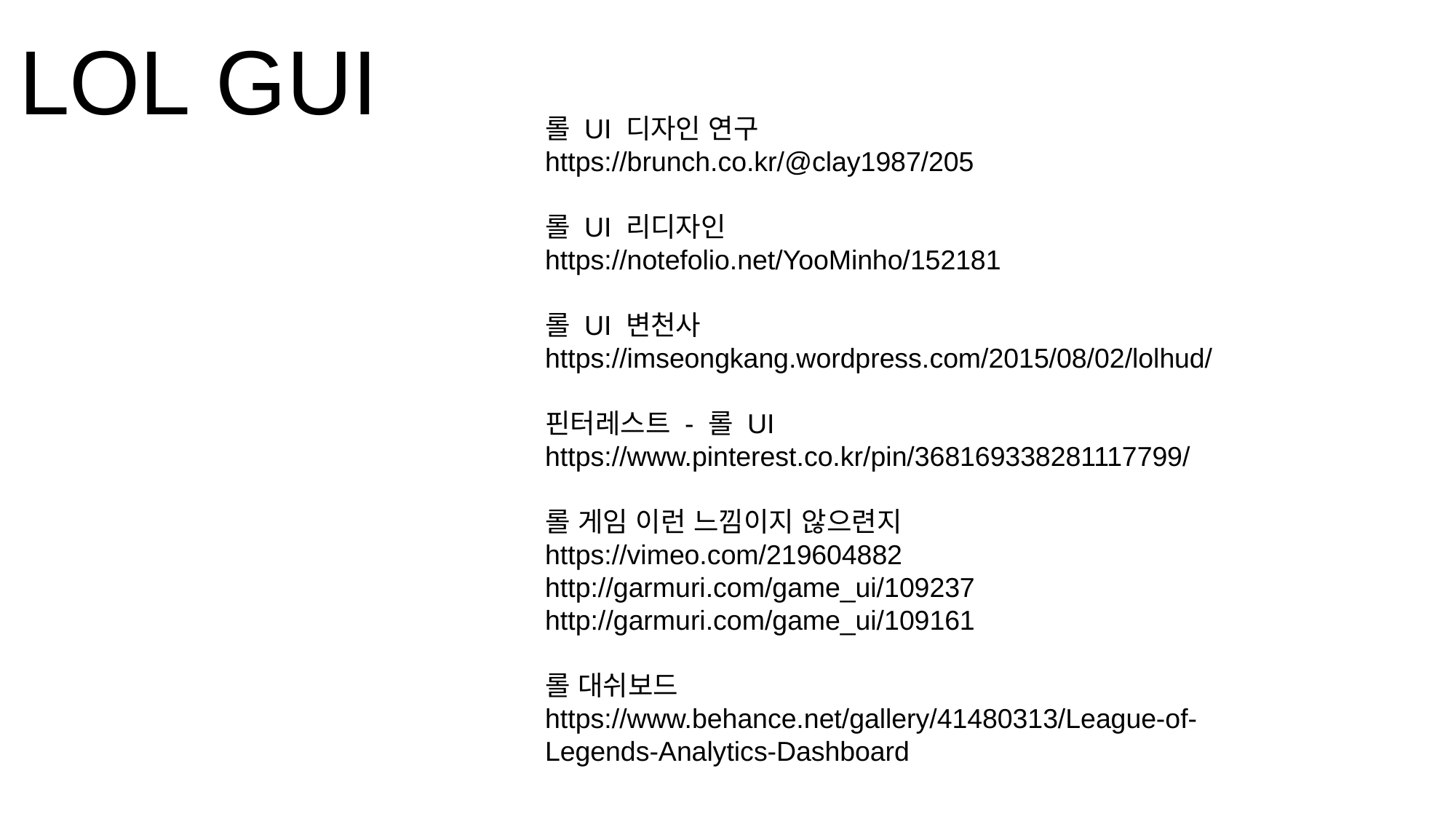

# LOL GUI
롤 UI 디자인 연구
https://brunch.co.kr/@clay1987/205

롤 UI 리디자인
https://notefolio.net/YooMinho/152181

롤 UI 변천사
https://imseongkang.wordpress.com/2015/08/02/lolhud/

핀터레스트 - 롤 UI
https://www.pinterest.co.kr/pin/368169338281117799/

롤 게임 이런 느낌이지 않으련지
https://vimeo.com/219604882
http://garmuri.com/game_ui/109237
http://garmuri.com/game_ui/109161

롤 대쉬보드
https://www.behance.net/gallery/41480313/League-of-Legends-Analytics-Dashboard